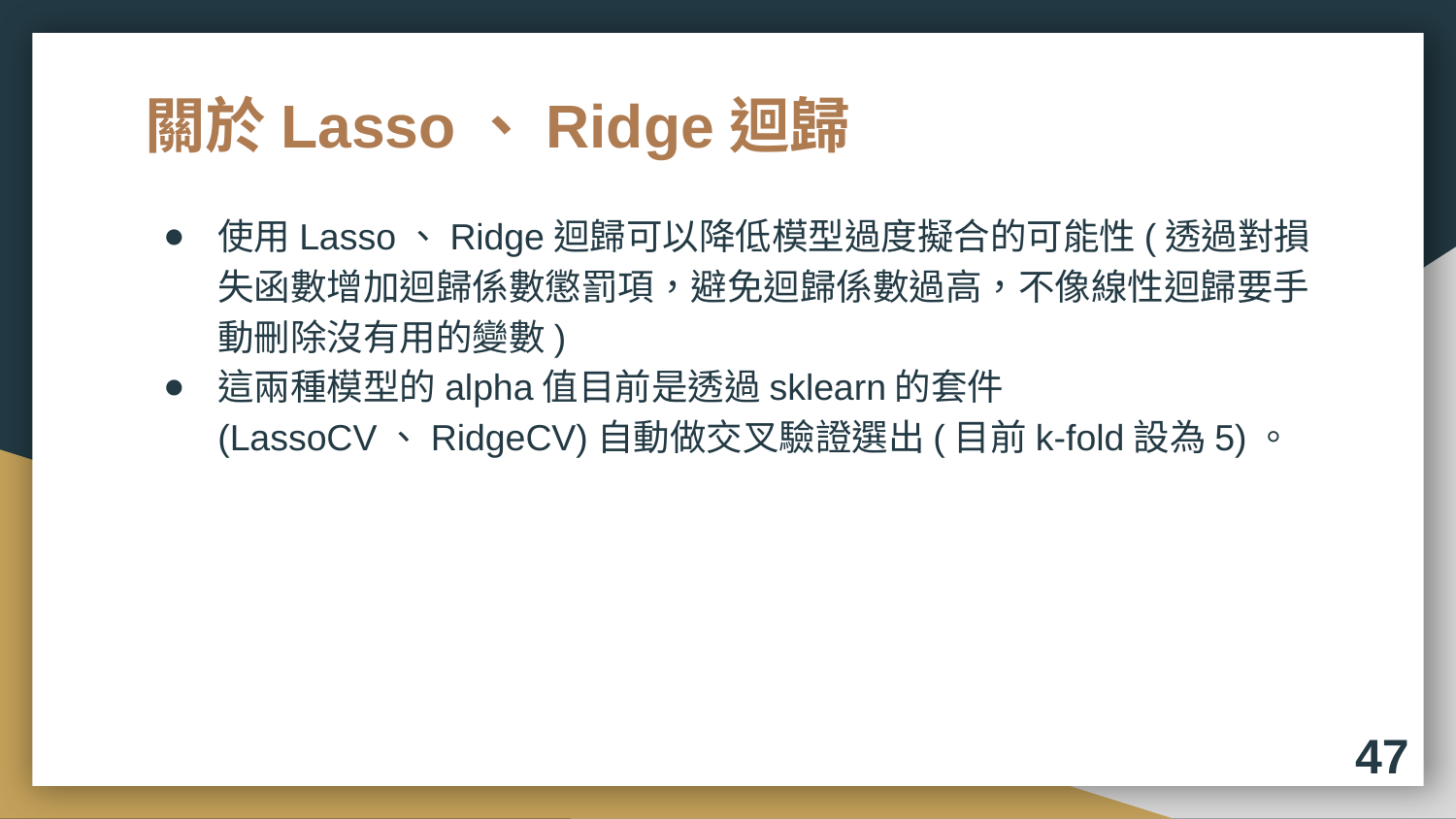

# 關於Lasso、Ridge迴歸
使用Lasso、Ridge迴歸可以降低模型過度擬合的可能性(透過對損失函數增加迴歸係數懲罰項，避免迴歸係數過高，不像線性迴歸要手動刪除沒有用的變數)
這兩種模型的alpha值目前是透過sklearn的套件(LassoCV、RidgeCV)自動做交叉驗證選出(目前k-fold設為5)。

47